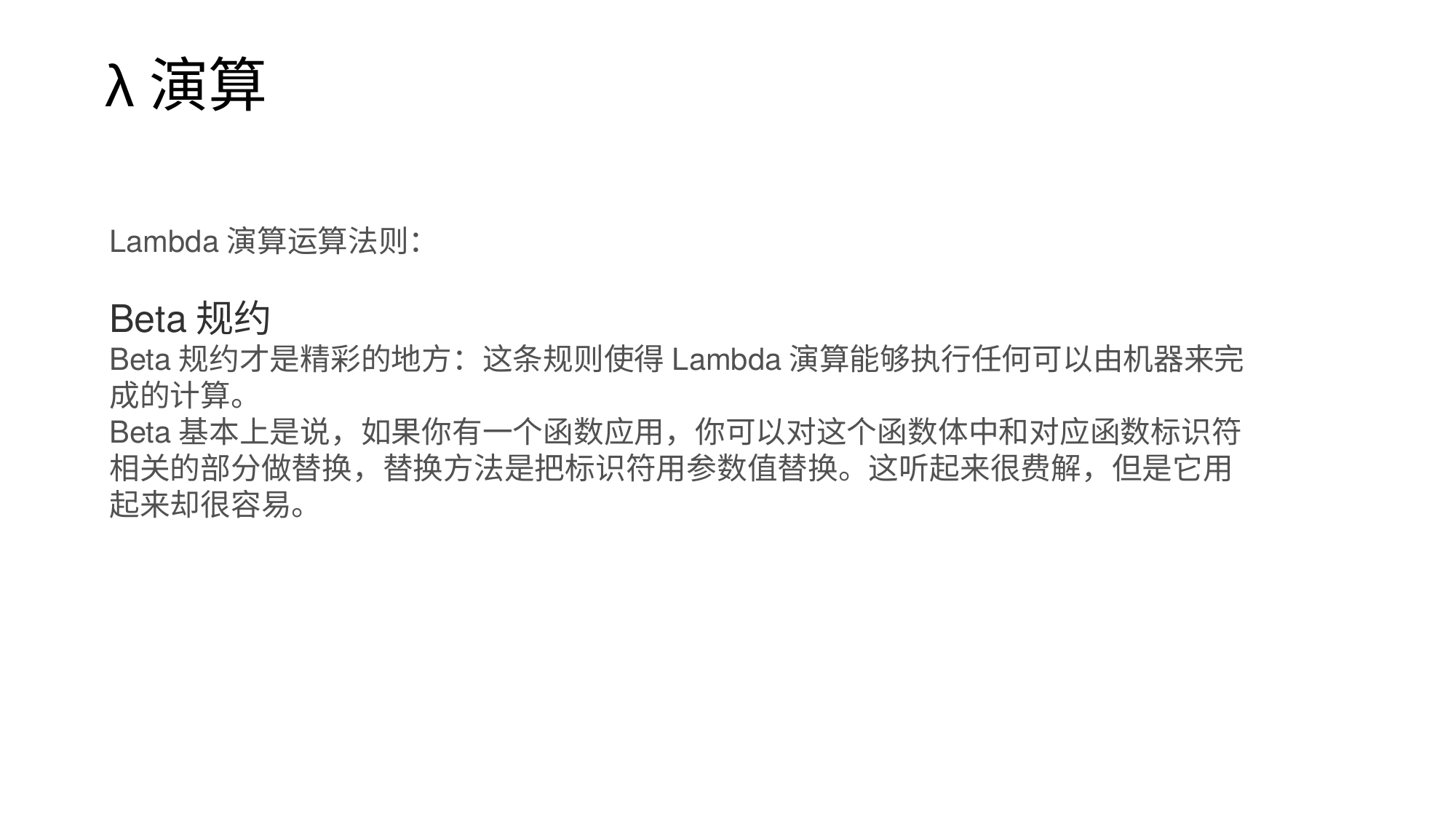

λ演算

Lambda演算运算法则：

Beta规约
Beta规约才是精彩的地方：这条规则使得Lambda演算能够执行任何可以由机器来完成的计算。
Beta基本上是说，如果你有一个函数应用，你可以对这个函数体中和对应函数标识符相关的部分做替换，替换方法是把标识符用参数值替换。这听起来很费解，但是它用起来却很容易。